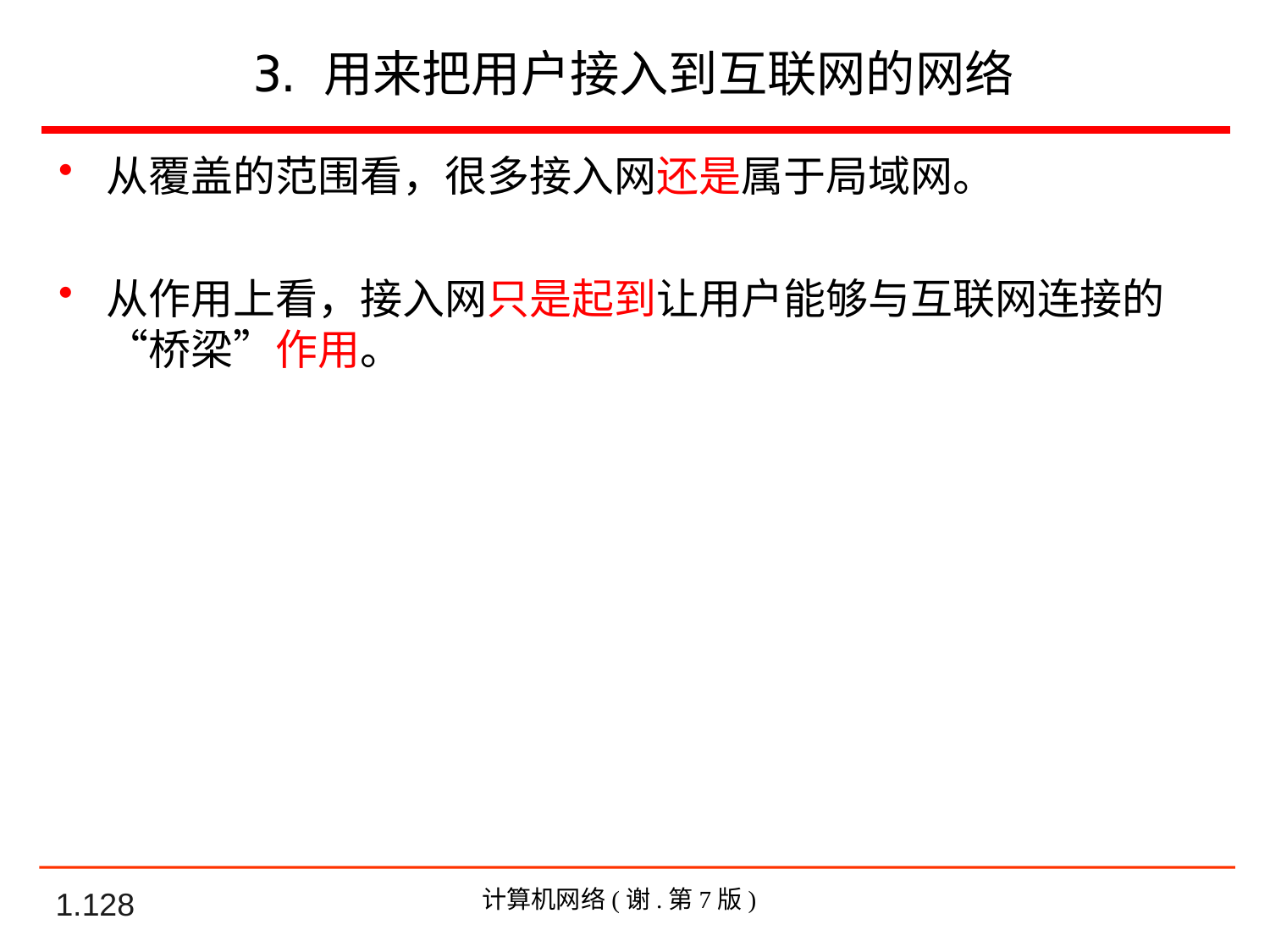

# 3. 用来把用户接入到互联网的网络
从覆盖的范围看，很多接入网还是属于局域网。

从作用上看，接入网只是起到让用户能够与互联网连接的“桥梁”作用。